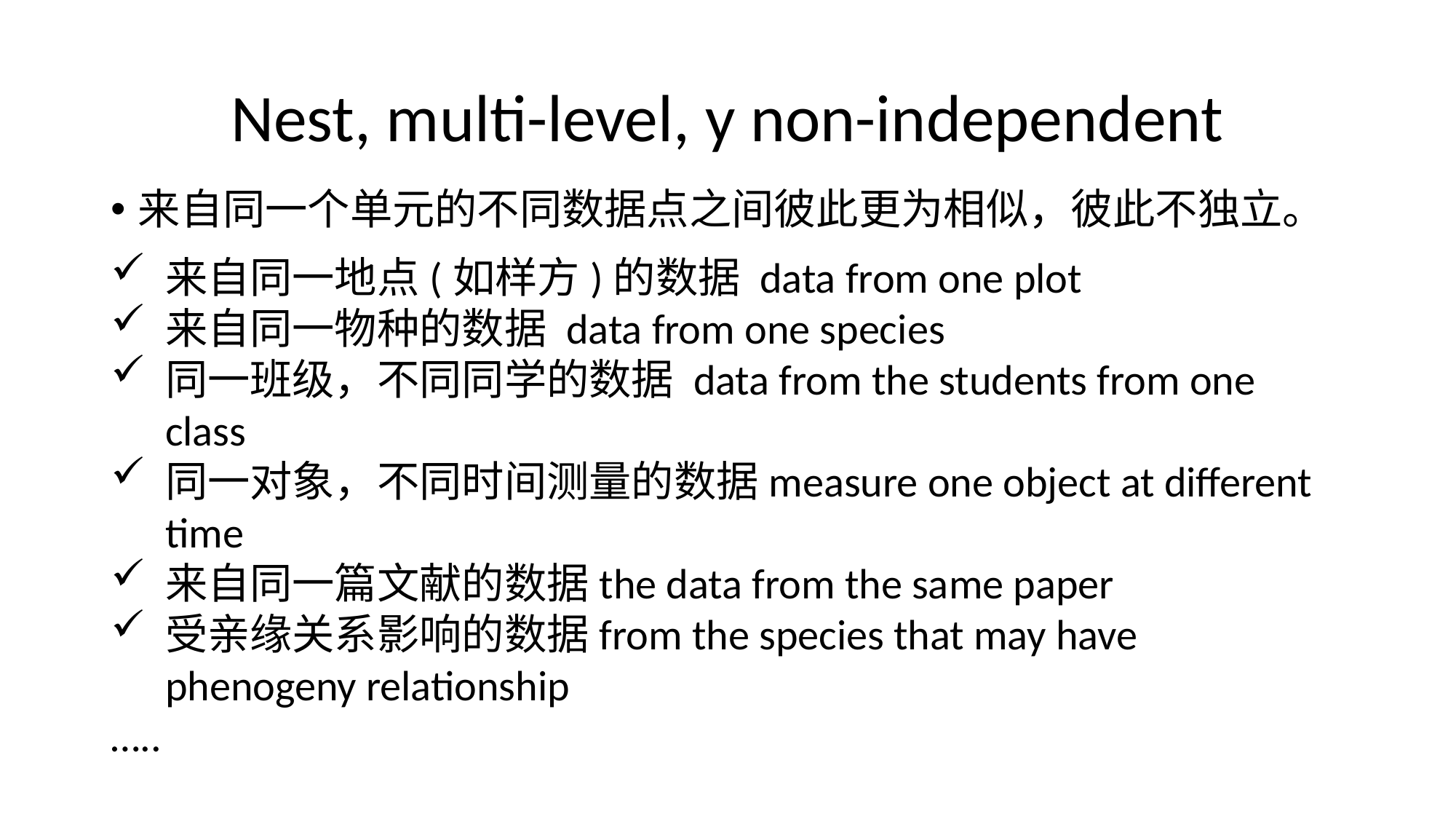

# Nest, multi-level, y non-independent
来自同一个单元的不同数据点之间彼此更为相似，彼此不独立。
来自同一地点(如样方)的数据 data from one plot
来自同一物种的数据 data from one species
同一班级，不同同学的数据 data from the students from one class
同一对象，不同时间测量的数据measure one object at different time
来自同一篇文献的数据the data from the same paper
受亲缘关系影响的数据from the species that may have phenogeny relationship
…..